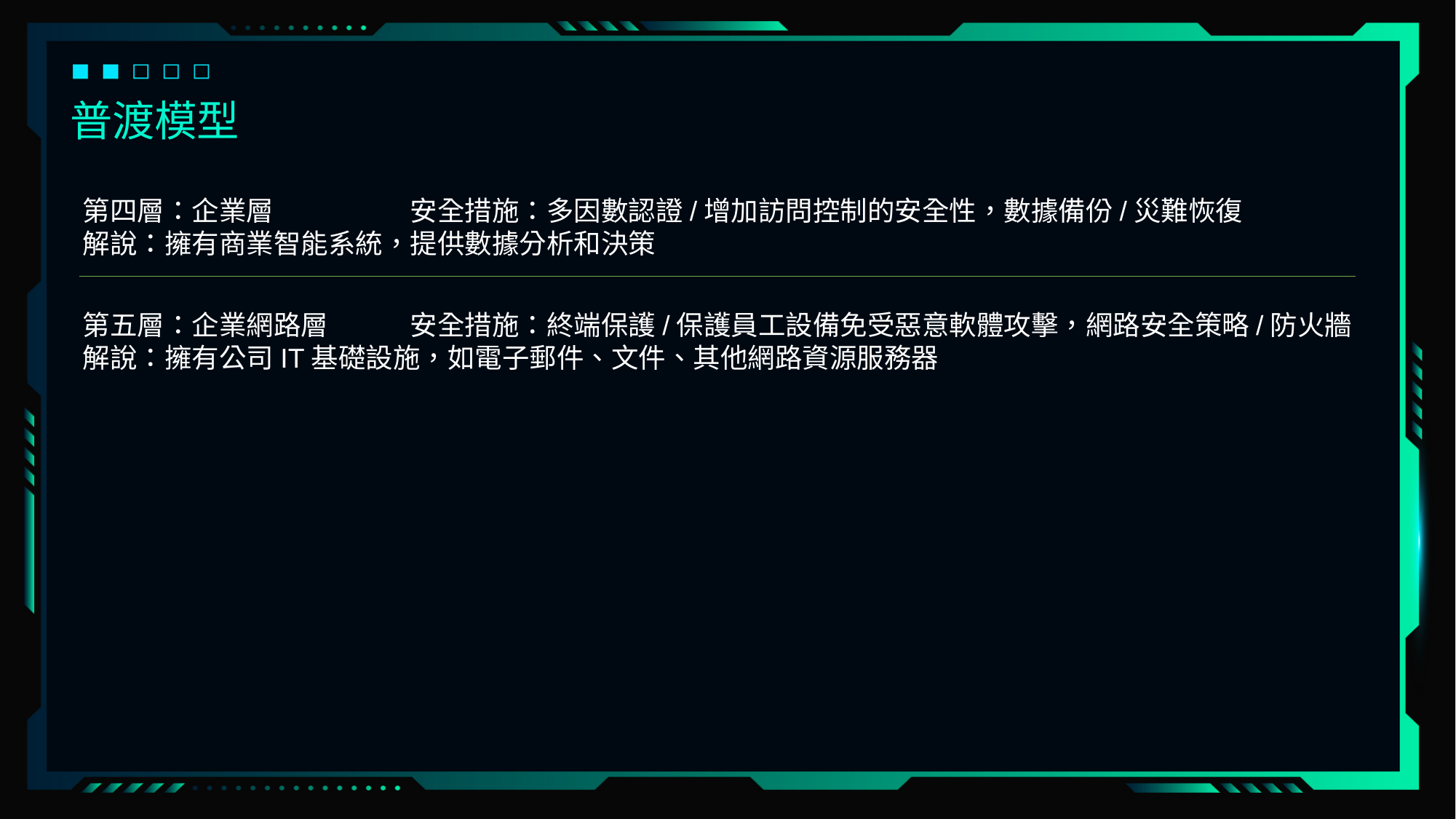

普渡模型
第四層：企業層		安全措施：多因數認證/增加訪問控制的安全性，數據備份/災難恢復
解說：擁有商業智能系統，提供數據分析和決策
第五層：企業網路層	安全措施：終端保護/保護員工設備免受惡意軟體攻擊，網路安全策略/防火牆
解說：擁有公司IT基礎設施，如電子郵件、文件、其他網路資源服務器